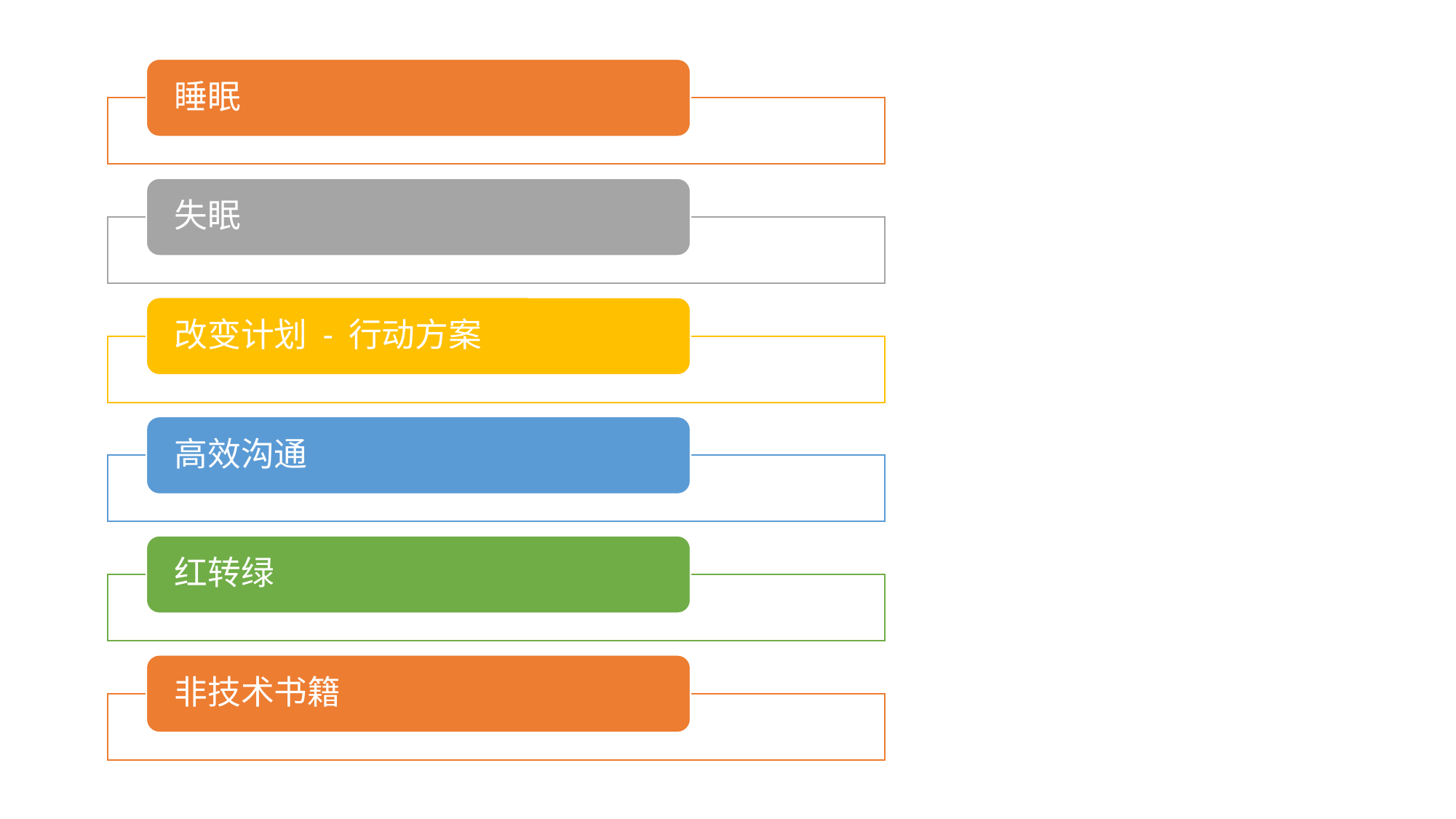

睡眠
失眠
改变计划 - 行动方案
高效沟通
红转绿
非技术书籍